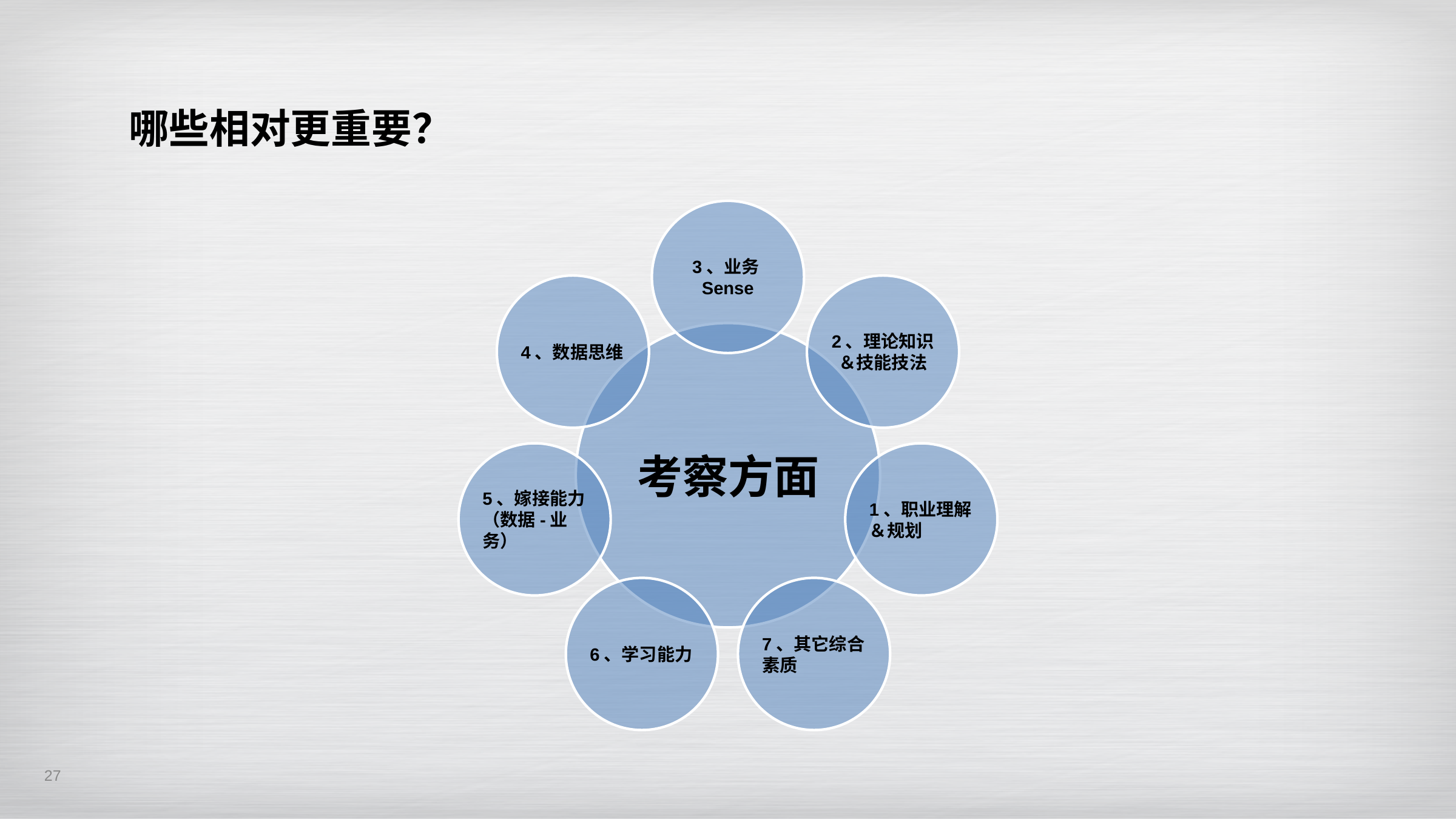

哪些相对更重要？
考察方面
3、业务Sense
2、理论知识＆技能技法
1、职业理解＆规划
7、其它综合素质
6、学习能力
5、嫁接能力（数据-业务）
4、数据思维